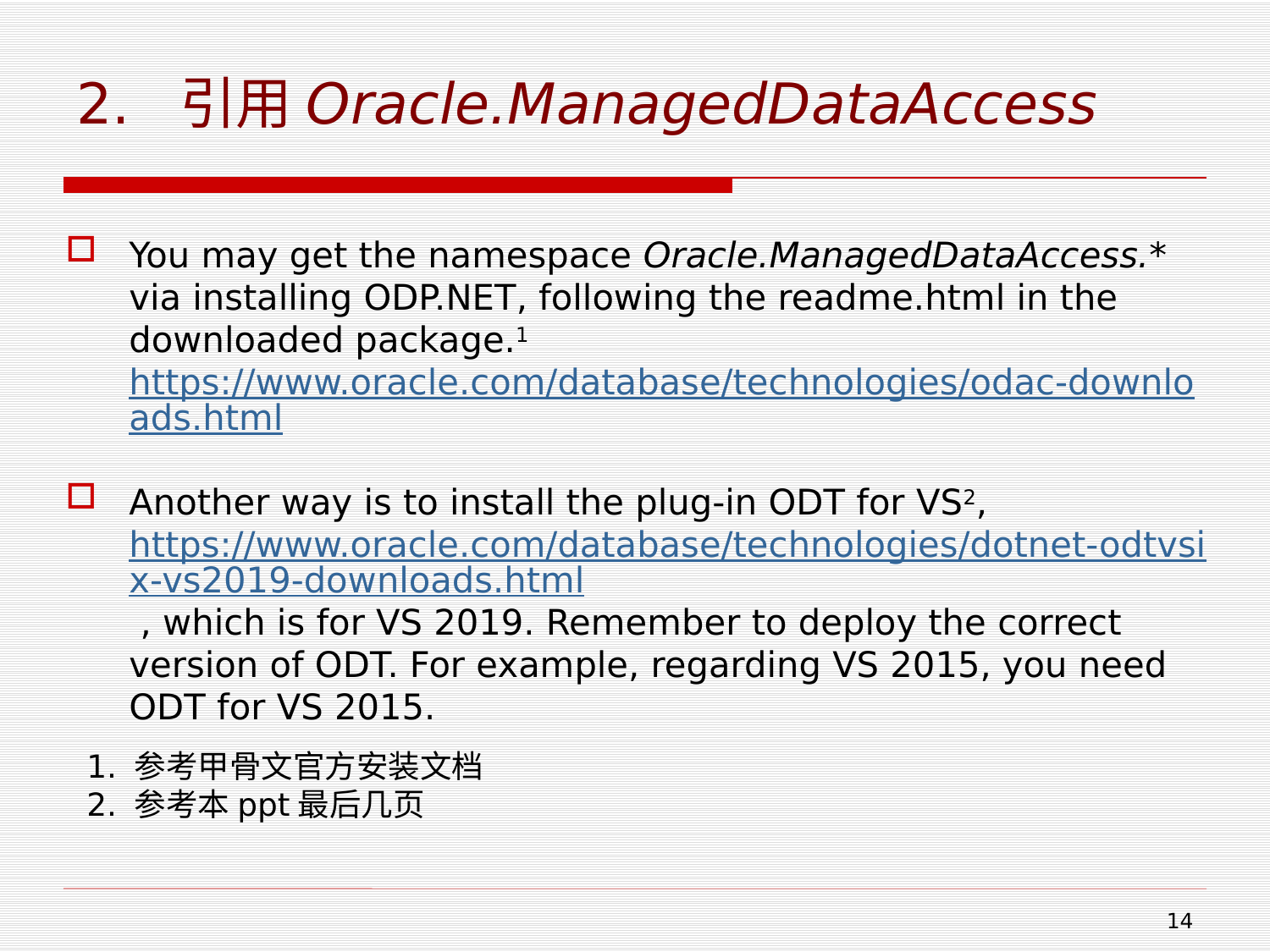

# 2.  引用Oracle.ManagedDataAccess
You may get the namespace Oracle.ManagedDataAccess.*  via installing ODP.NET, following the readme.html in the downloaded package.1 https://www.oracle.com/database/technologies/odac-downloads.html
Another way is to install the plug-in ODT for VS2, https://www.oracle.com/database/technologies/dotnet-odtvsix-vs2019-downloads.html , which is for VS 2019. Remember to deploy the correct version of ODT. For example, regarding VS 2015, you need ODT for VS 2015.

1. 参考甲骨文官方安装文档
2. 参考本ppt最后几页
14